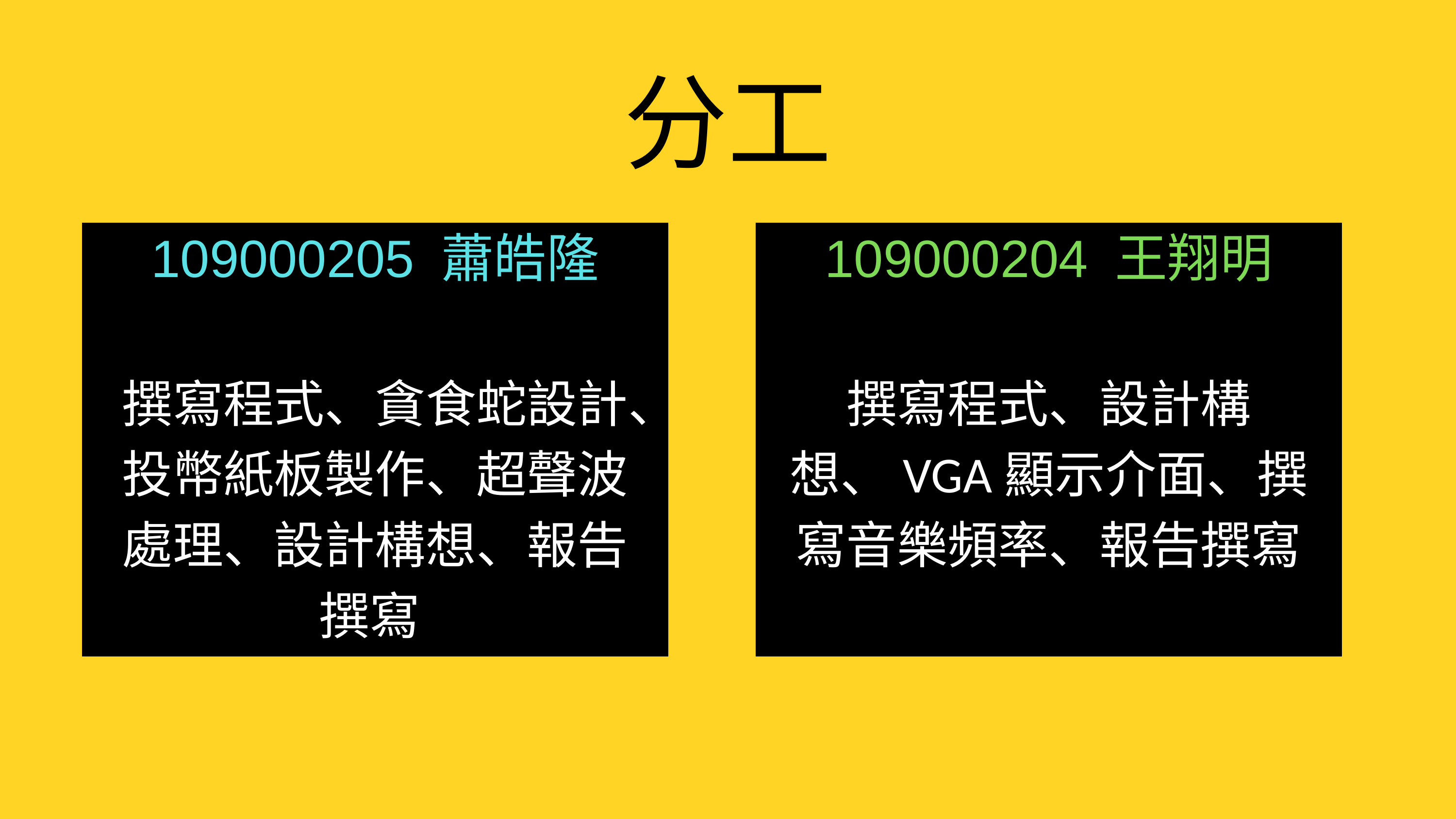

分工
109000205 蕭皓隆

撰寫程式、貪食蛇設計、投幣紙板製作、超聲波處理、設計構想、報告撰寫
109000204 王翔明

撰寫程式、設計構想、VGA顯示介面、撰寫音樂頻率、報告撰寫